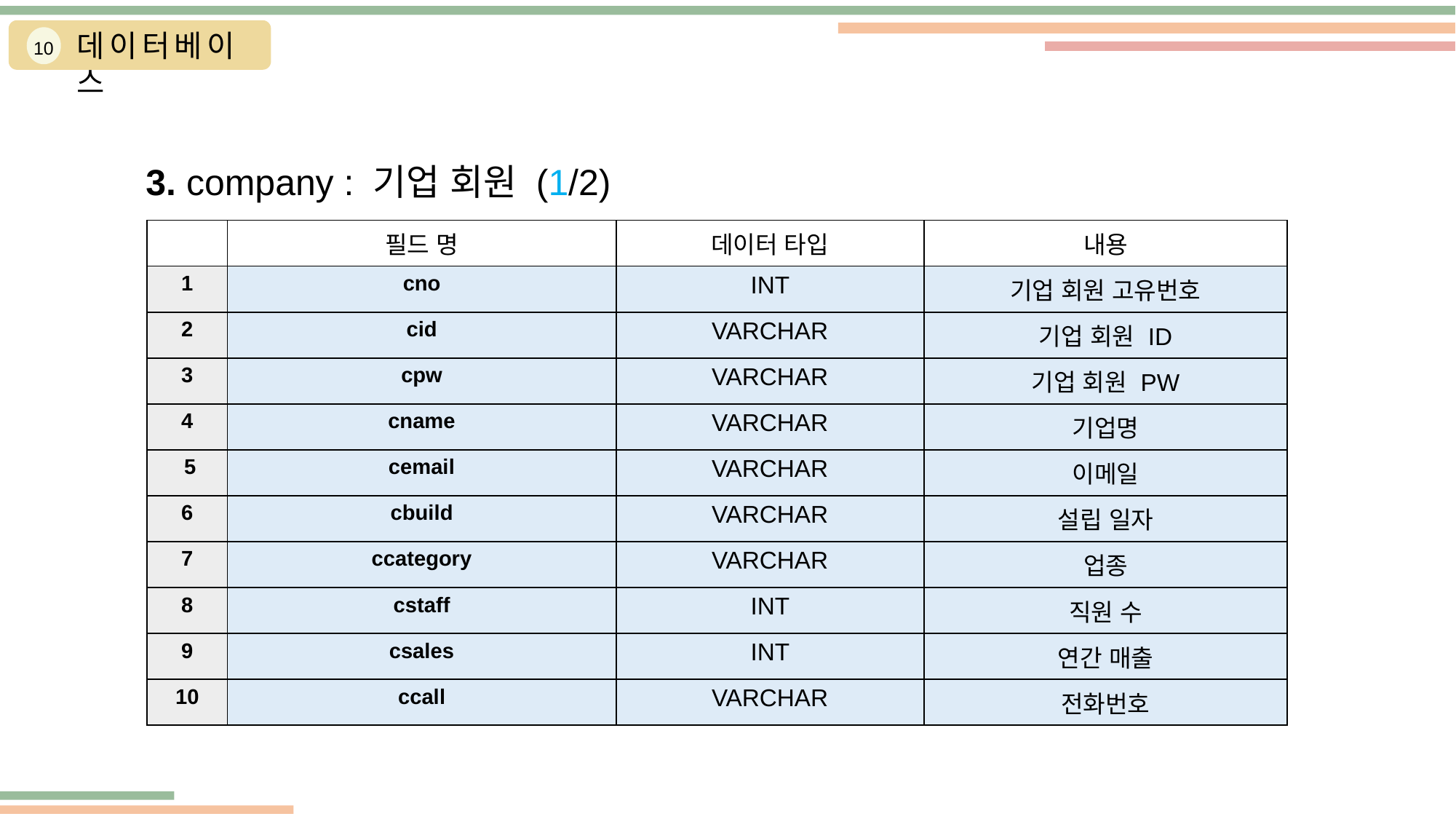

데이터베이스

10

3. company : 기업 회원 (1/2)
|  | 필드 명 | 데이터 타입 | 내용 |
| --- | --- | --- | --- |
| 1 | cno | INT | 기업 회원 고유번호 |
| 2 | cid | VARCHAR | 기업 회원 ID |
| 3 | cpw | VARCHAR | 기업 회원 PW |
| 4 | cname | VARCHAR | 기업명 |
| 5 | cemail | VARCHAR | 이메일 |
| 6 | cbuild | VARCHAR | 설립 일자 |
| 7 | ccategory | VARCHAR | 업종 |
| 8 | cstaff | INT | 직원 수 |
| 9 | csales | INT | 연간 매출 |
| 10 | ccall | VARCHAR | 전화번호 |